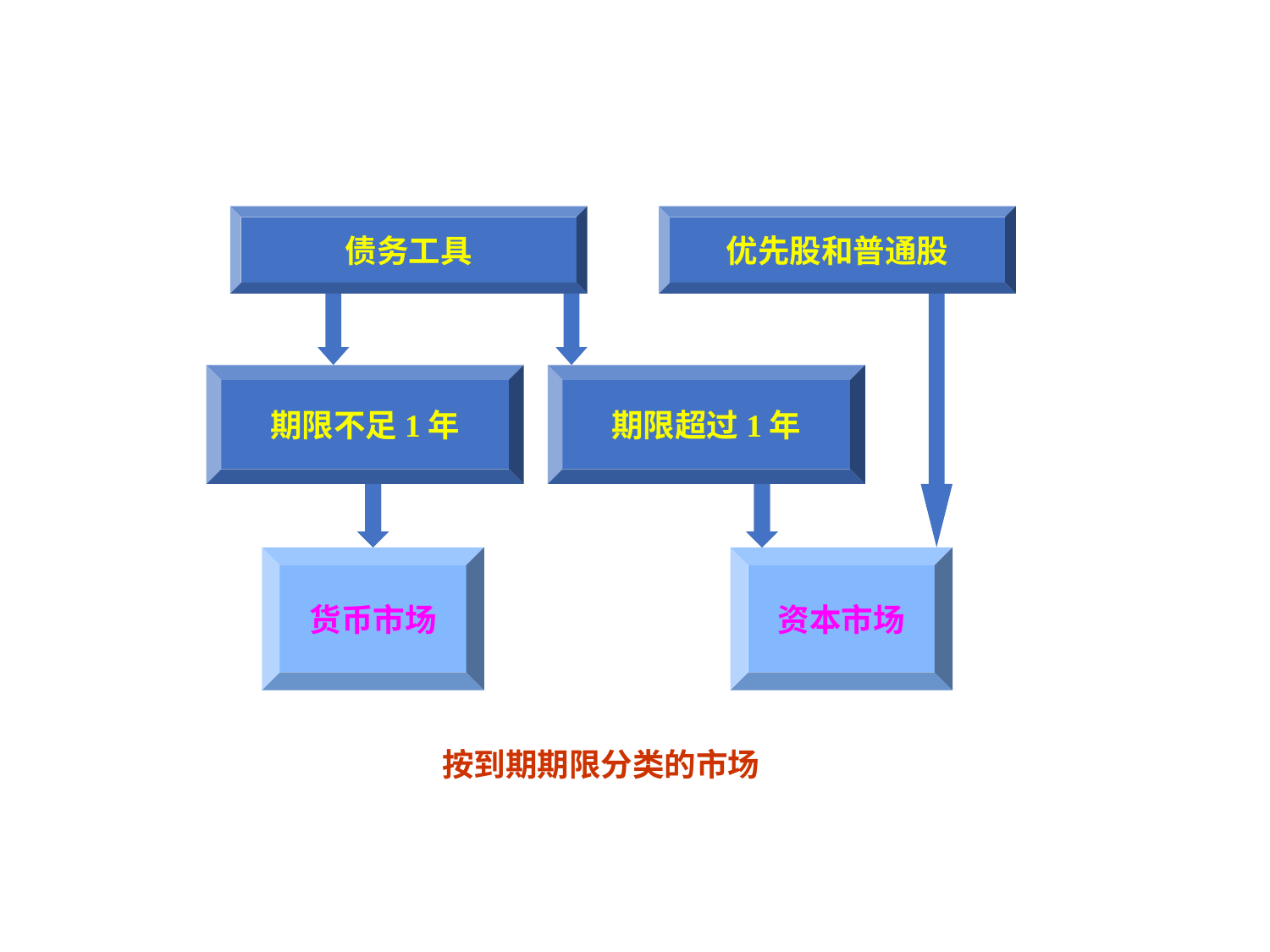

债务工具
优先股和普通股

期限不足1年
期限超过1年

货币市场
资本市场
按到期期限分类的市场